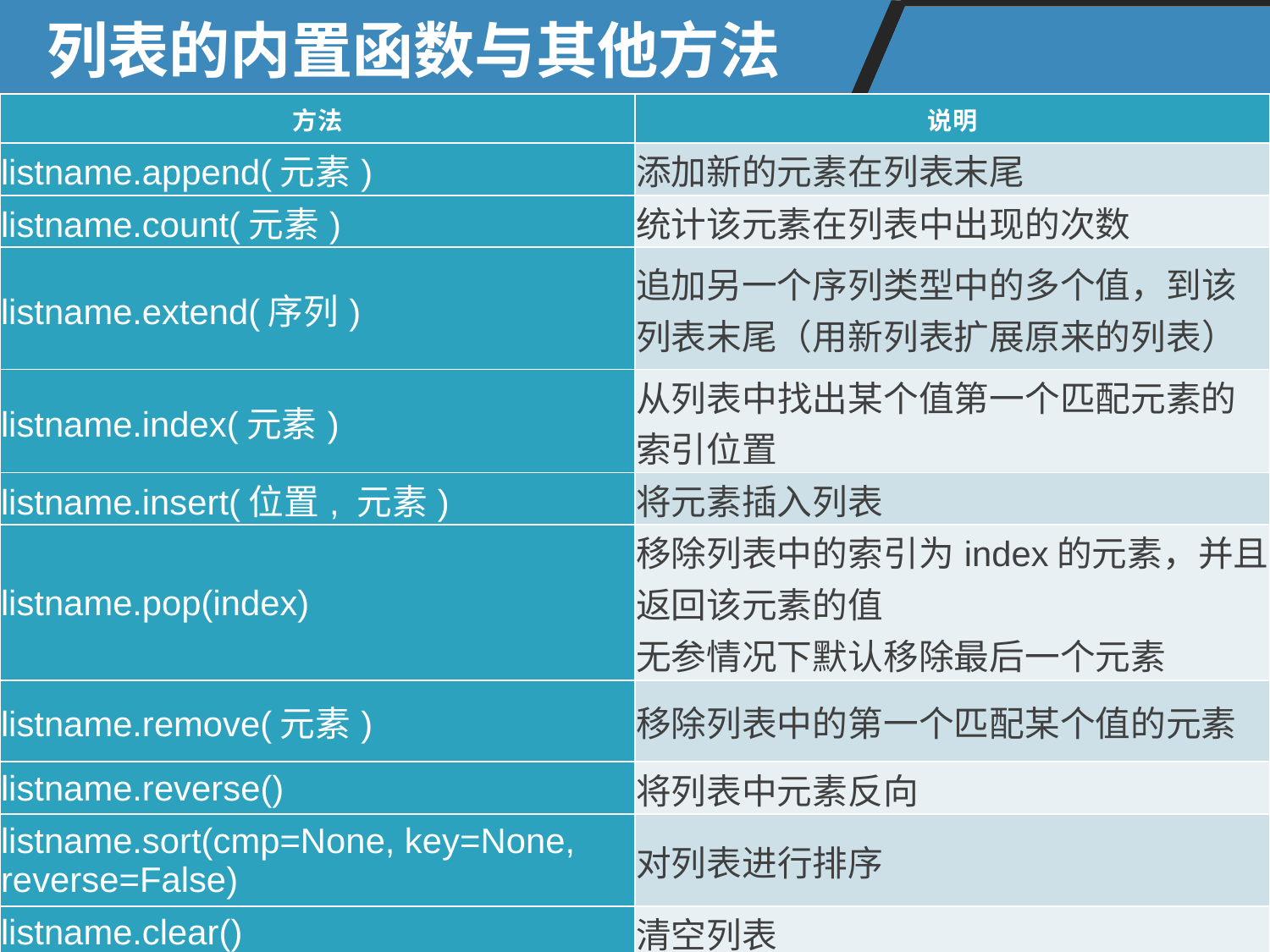

列表的内置函数与其他方法

| 方法 | 说明 |
| --- | --- |
| listname.append(元素) | 添加新的元素在列表末尾 |
| listname.count(元素) | 统计该元素在列表中出现的次数 |
| listname.extend(序列) | 追加另一个序列类型中的多个值，到该列表末尾（用新列表扩展原来的列表） |
| listname.index(元素) | 从列表中找出某个值第一个匹配元素的索引位置 |
| listname.insert(位置, 元素) | 将元素插入列表 |
| listname.pop(index) | 移除列表中的索引为index的元素，并且返回该元素的值 |
|  | 无参情况下默认移除最后一个元素 |
| listname.remove(元素) | 移除列表中的第一个匹配某个值的元素 |
| listname.reverse() | 将列表中元素反向 |
| listname.sort(cmp=None, key=None, reverse=False) | 对列表进行排序 |
| listname.clear() | 清空列表 |
| listname.copy() | 复制列表 |